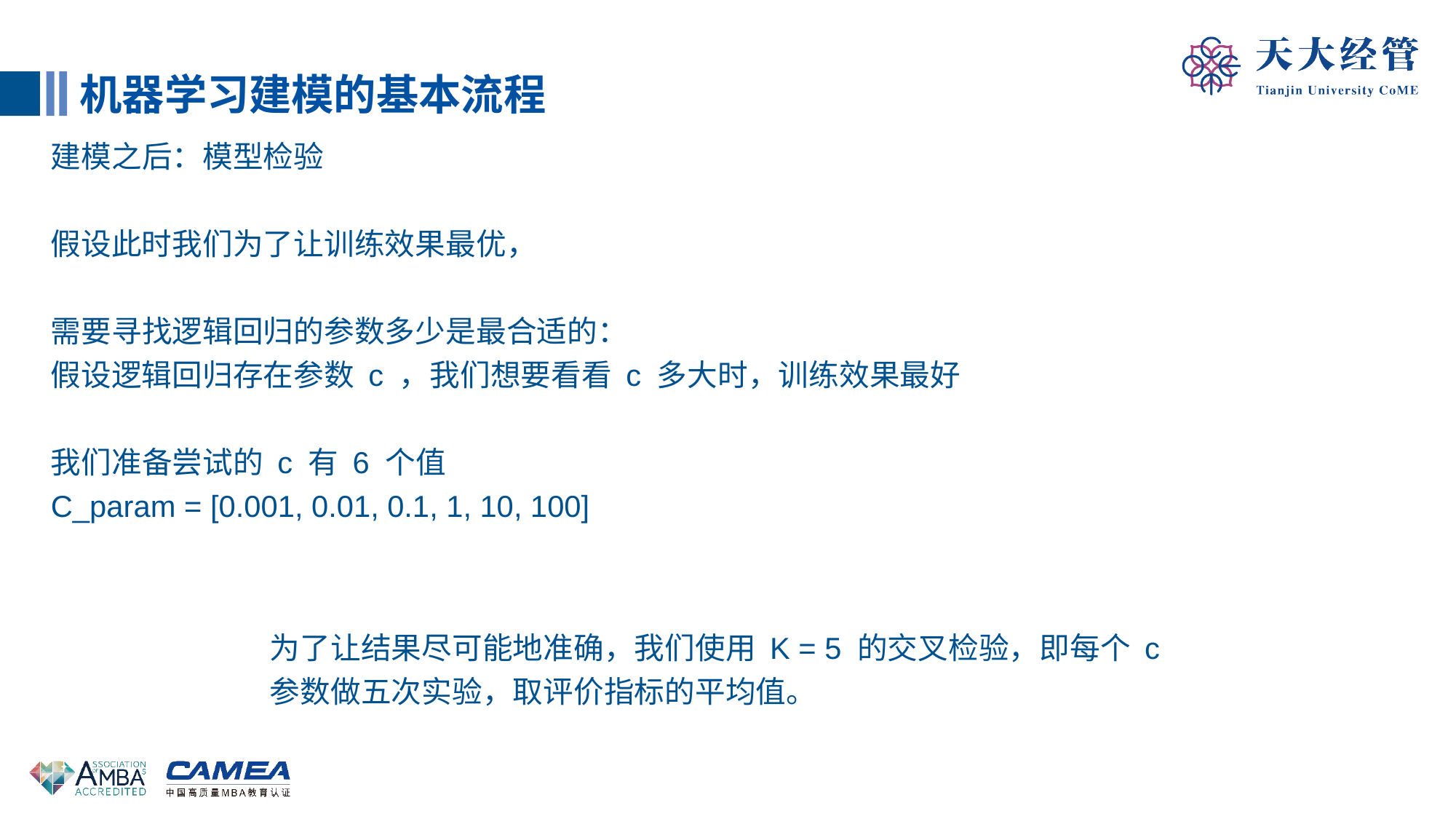

机器学习建模的基本流程

建模之后：模型检验

假设此时我们为了让训练效果最优，

需要寻找逻辑回归的参数多少是最合适的：
假设逻辑回归存在参数 c ，我们想要看看 c 多大时，训练效果最好

我们准备尝试的 c 有 6 个值
C_param = [0.001, 0.01, 0.1, 1, 10, 100]
为了让结果尽可能地准确，我们使用 K = 5 的交叉检验，即每个 c 参数做五次实验，取评价指标的平均值。